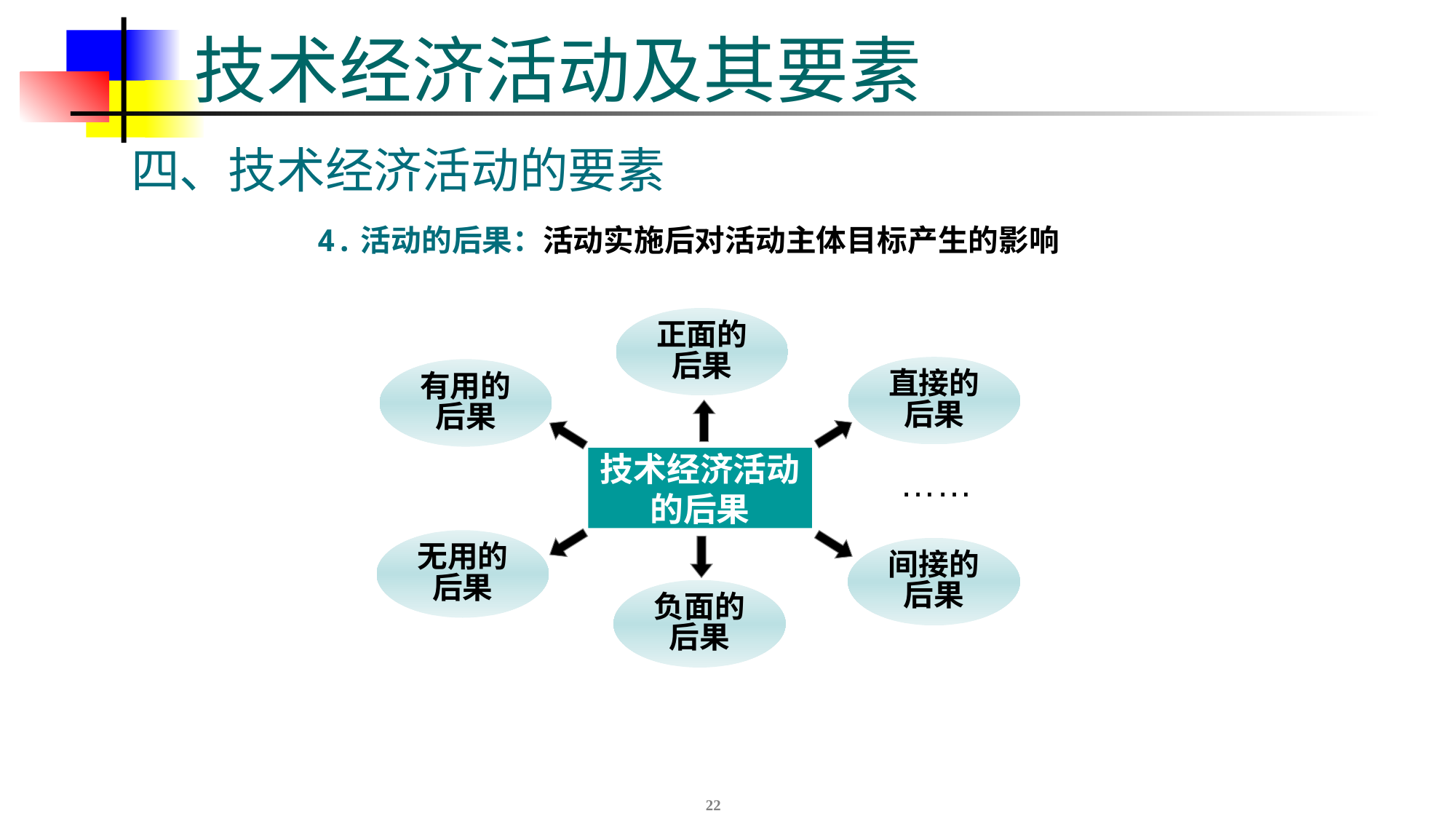

# 技术经济活动及其要素
四、技术经济活动的要素
4.活动的后果：活动实施后对活动主体目标产生的影响
正面的
后果
直接的
后果
有用的
后果

技术经济活动
的后果
……

无用的
后果

间接的
后果
负面的
后果
22